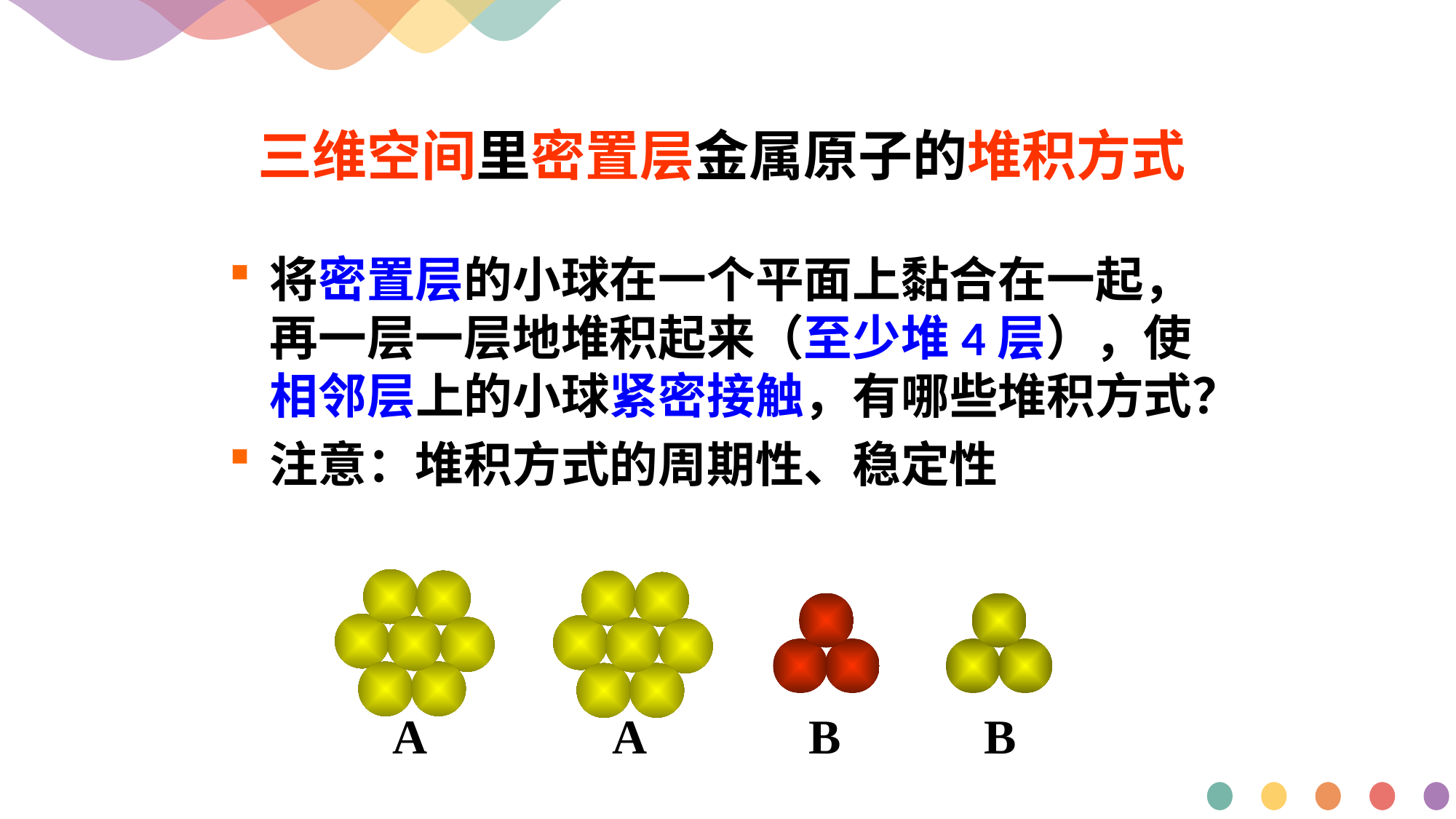

三维空间里密置层金属原子的堆积方式
将密置层的小球在一个平面上黏合在一起，再一层一层地堆积起来（至少堆4层），使相邻层上的小球紧密接触，有哪些堆积方式？
注意：堆积方式的周期性、稳定性

A
A
B
B